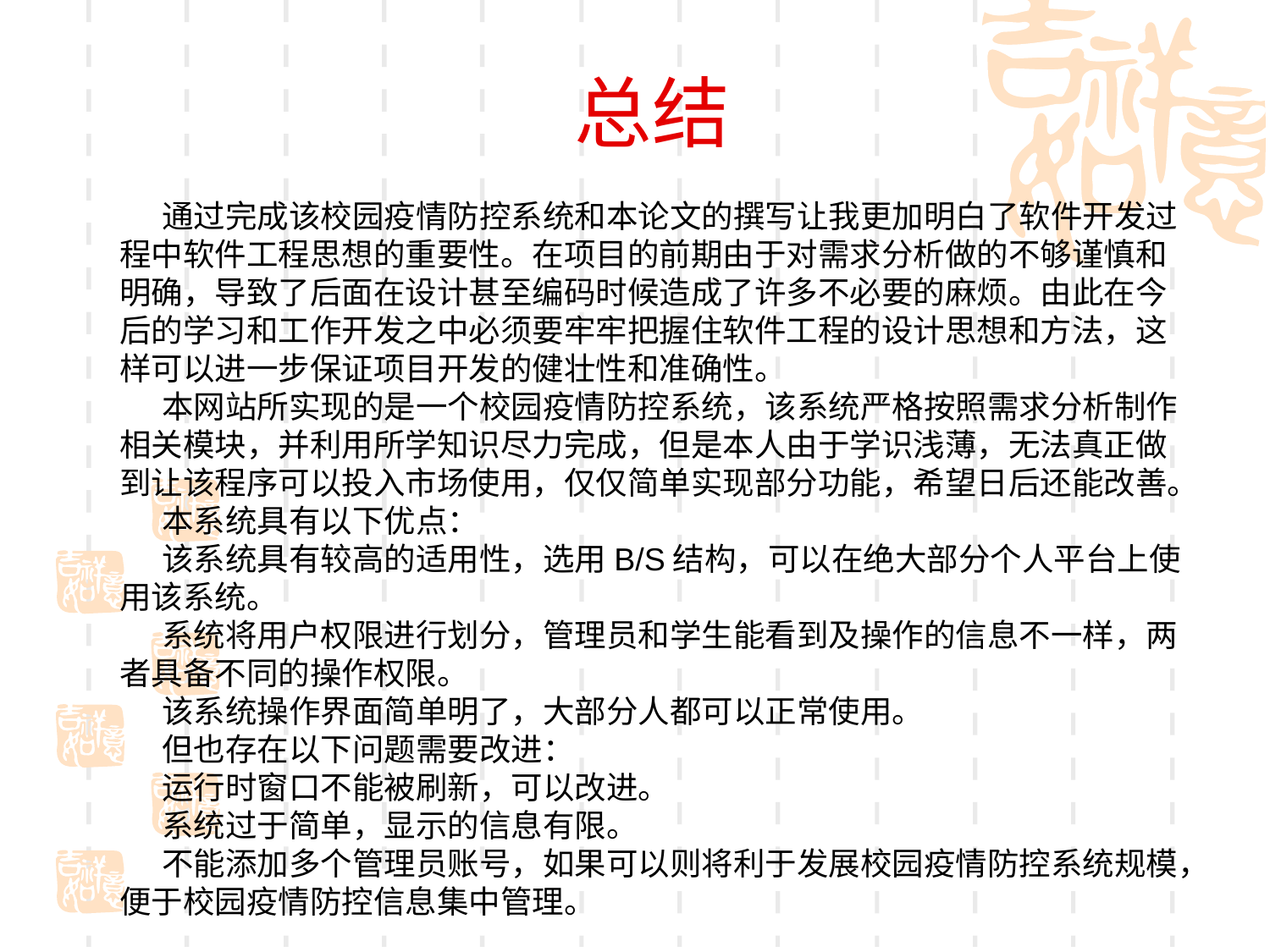

# 总结
通过完成该校园疫情防控系统和本论文的撰写让我更加明白了软件开发过程中软件工程思想的重要性。在项目的前期由于对需求分析做的不够谨慎和明确，导致了后面在设计甚至编码时候造成了许多不必要的麻烦。由此在今后的学习和工作开发之中必须要牢牢把握住软件工程的设计思想和方法，这样可以进一步保证项目开发的健壮性和准确性。
本网站所实现的是一个校园疫情防控系统，该系统严格按照需求分析制作相关模块，并利用所学知识尽力完成，但是本人由于学识浅薄，无法真正做到让该程序可以投入市场使用，仅仅简单实现部分功能，希望日后还能改善。
本系统具有以下优点：
该系统具有较高的适用性，选用B/S结构，可以在绝大部分个人平台上使用该系统。
系统将用户权限进行划分，管理员和学生能看到及操作的信息不一样，两者具备不同的操作权限。
该系统操作界面简单明了，大部分人都可以正常使用。
但也存在以下问题需要改进：
运行时窗口不能被刷新，可以改进。
系统过于简单，显示的信息有限。
不能添加多个管理员账号，如果可以则将利于发展校园疫情防控系统规模，便于校园疫情防控信息集中管理。